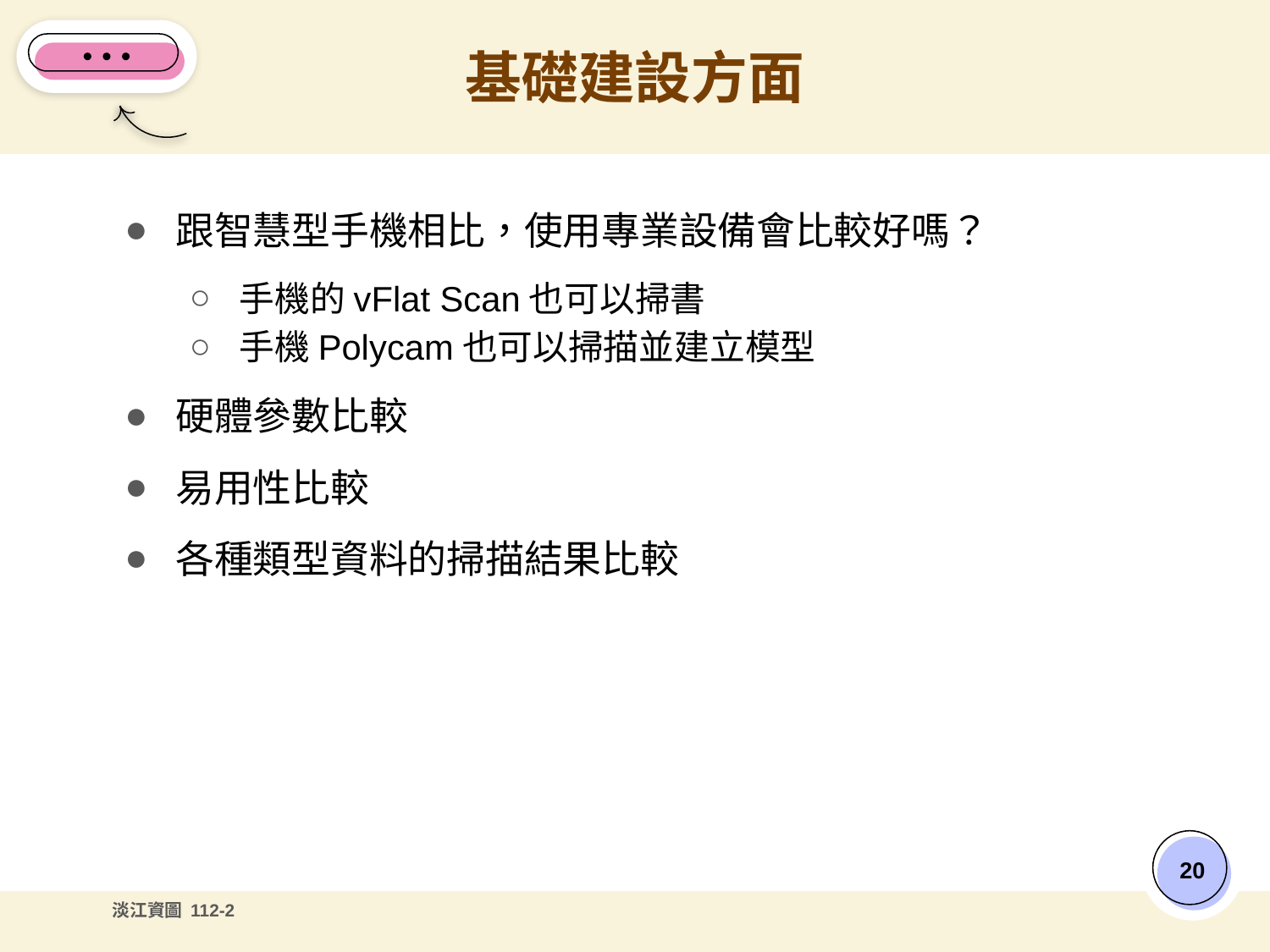

# 基礎建設方面
跟智慧型手機相比，使用專業設備會比較好嗎？
手機的vFlat Scan也可以掃書
手機Polycam也可以掃描並建立模型
硬體參數比較
易用性比較
各種類型資料的掃描結果比較
20